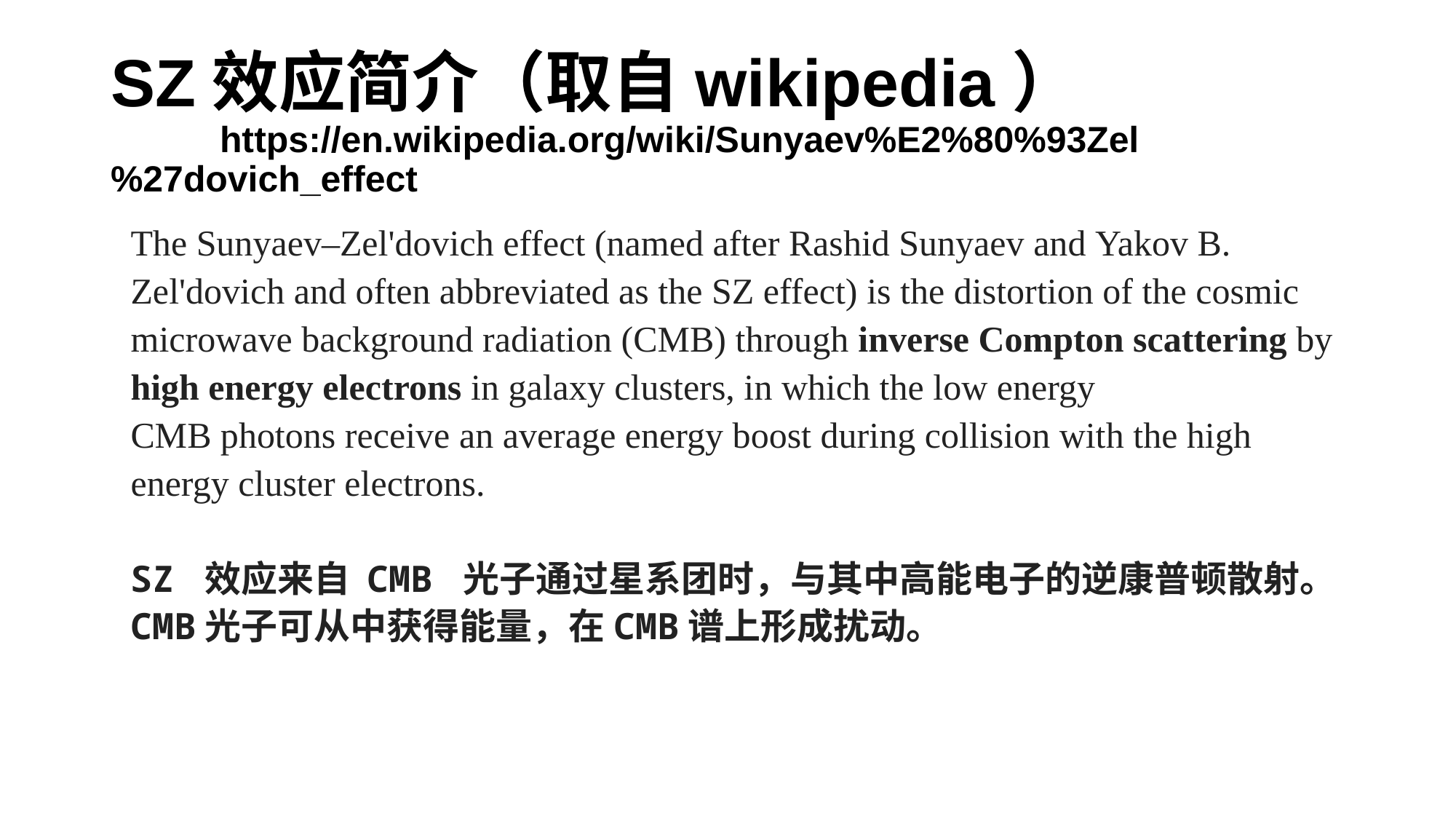

SZ效应简介（取自wikipedia）
	https://en.wikipedia.org/wiki/Sunyaev%E2%80%93Zel%27dovich_effect

The Sunyaev–Zel'dovich effect (named after Rashid Sunyaev and Yakov B. Zel'dovich and often abbreviated as the SZ effect) is the distortion of the cosmic microwave background radiation (CMB) through inverse Compton scattering by high energy electrons in galaxy clusters, in which the low energy CMB photons receive an average energy boost during collision with the high energy cluster electrons.

SZ 效应来自 CMB 光子通过星系团时，与其中高能电子的逆康普顿散射。CMB光子可从中获得能量，在CMB谱上形成扰动。